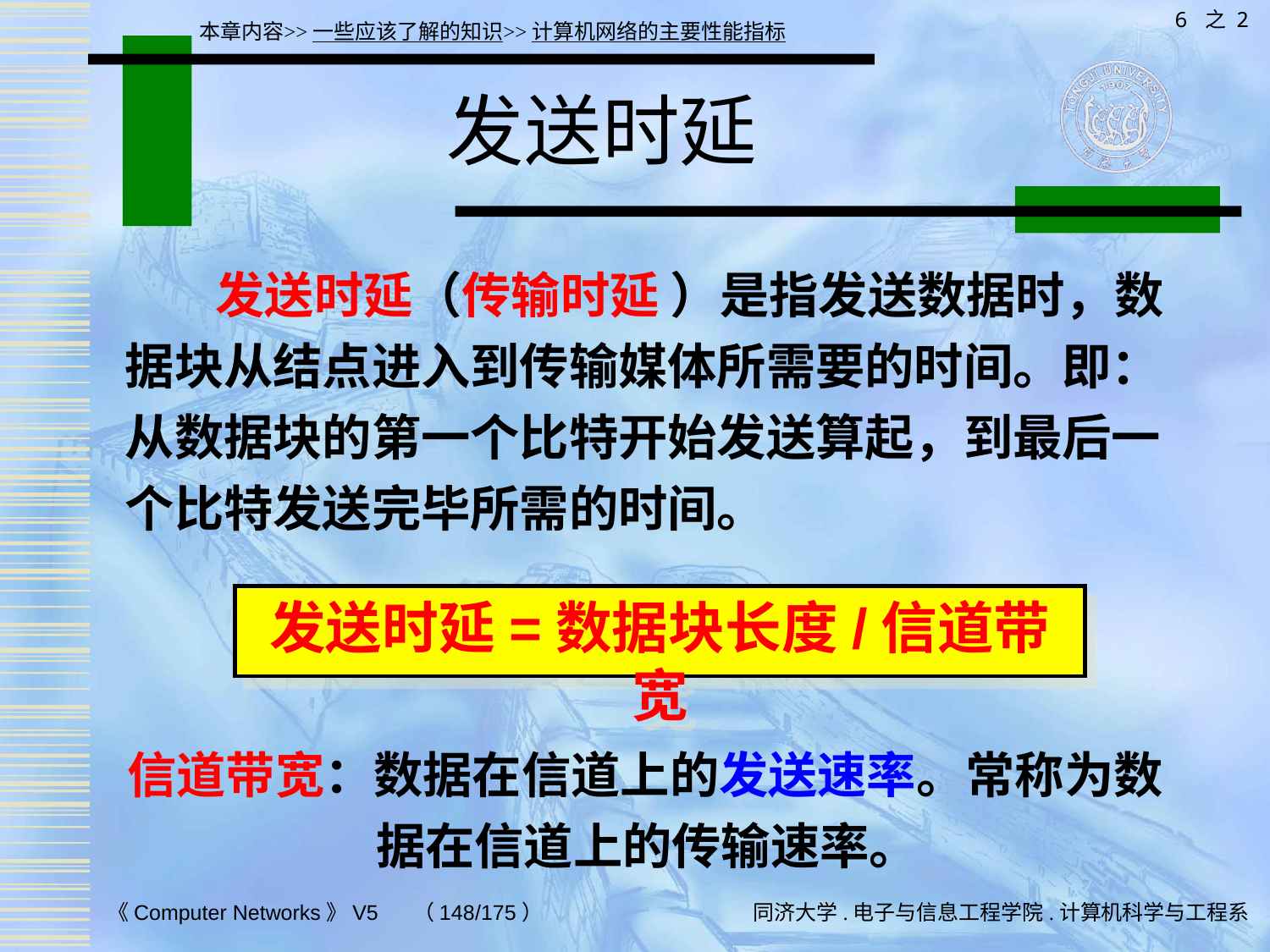

6 之 2
本章内容>>一些应该了解的知识>>计算机网络的主要性能指标
# 发送时延
       发送时延（传输时延 ）是指发送数据时，数据块从结点进入到传输媒体所需要的时间。即：从数据块的第一个比特开始发送算起，到最后一个比特发送完毕所需的时间。
发送时延=数据块长度/信道带宽
信道带宽：数据在信道上的发送速率。常称为数据在信道上的传输速率。